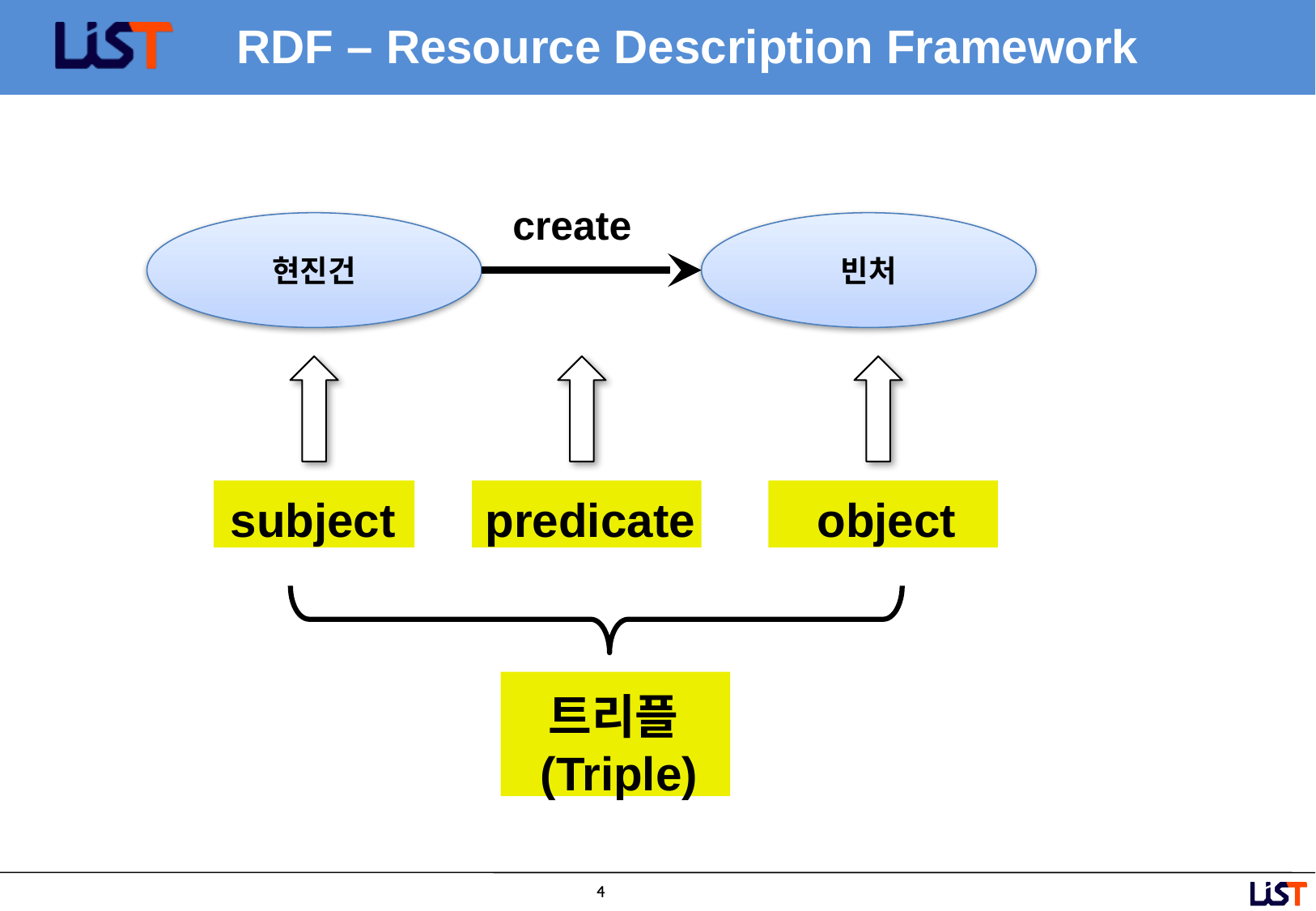

# RDF – Resource Description Framework
create
현진건
빈처

subject

predicate

object

트리플(Triple)